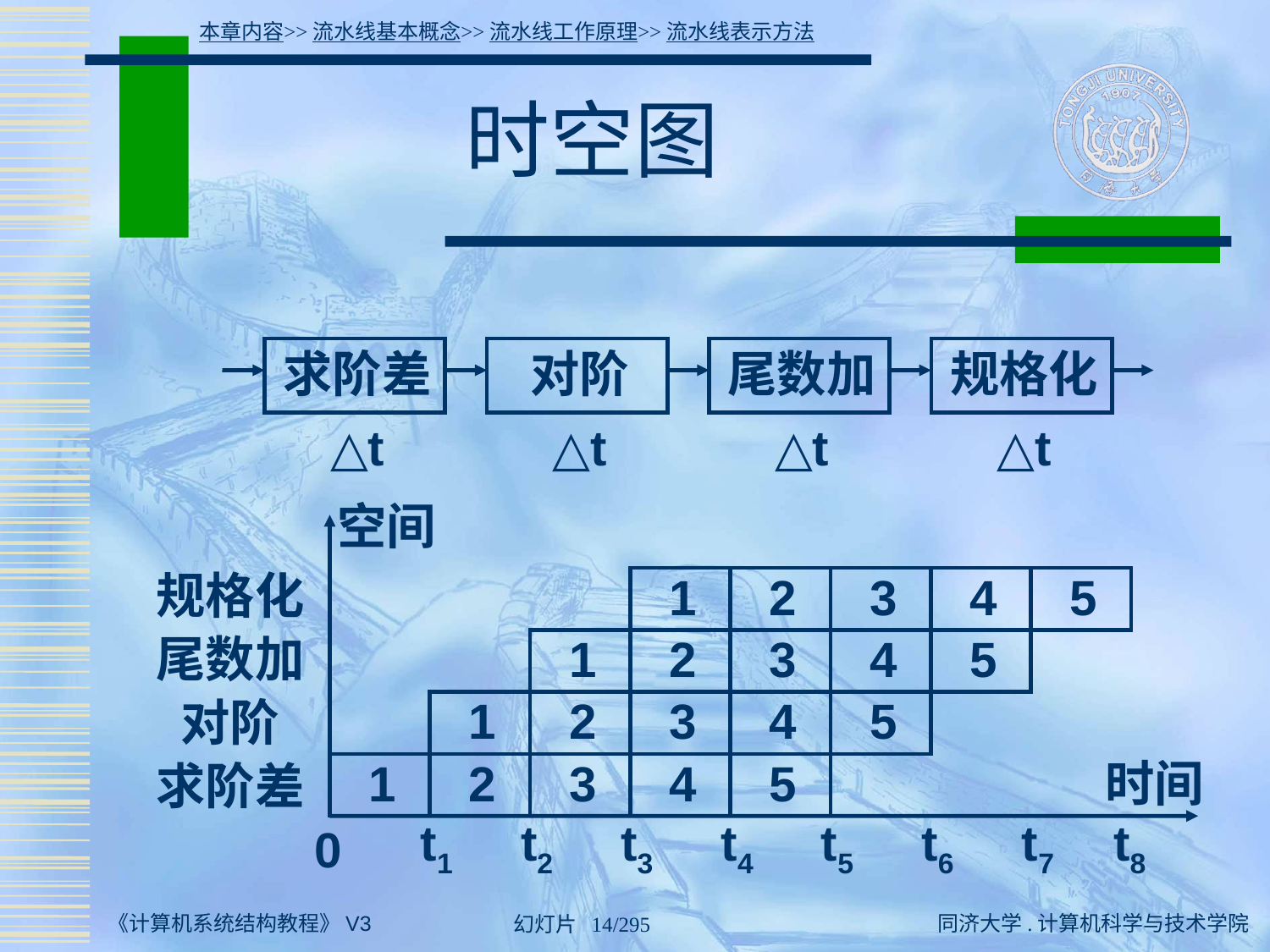

本章内容>>流水线基本概念>>流水线工作原理>>流水线表示方法
# 时空图
求阶差
对阶
尾数加
规格化

△t
△t
△t
△t
空间

1
2
3
4
5
1
2
3
4
5
1
2
3
4
5
1
2
3
4
5
时间

t1
t2
t3
t4
t5
t6
t7
t8
0
规格化
尾数加
对阶
求阶差